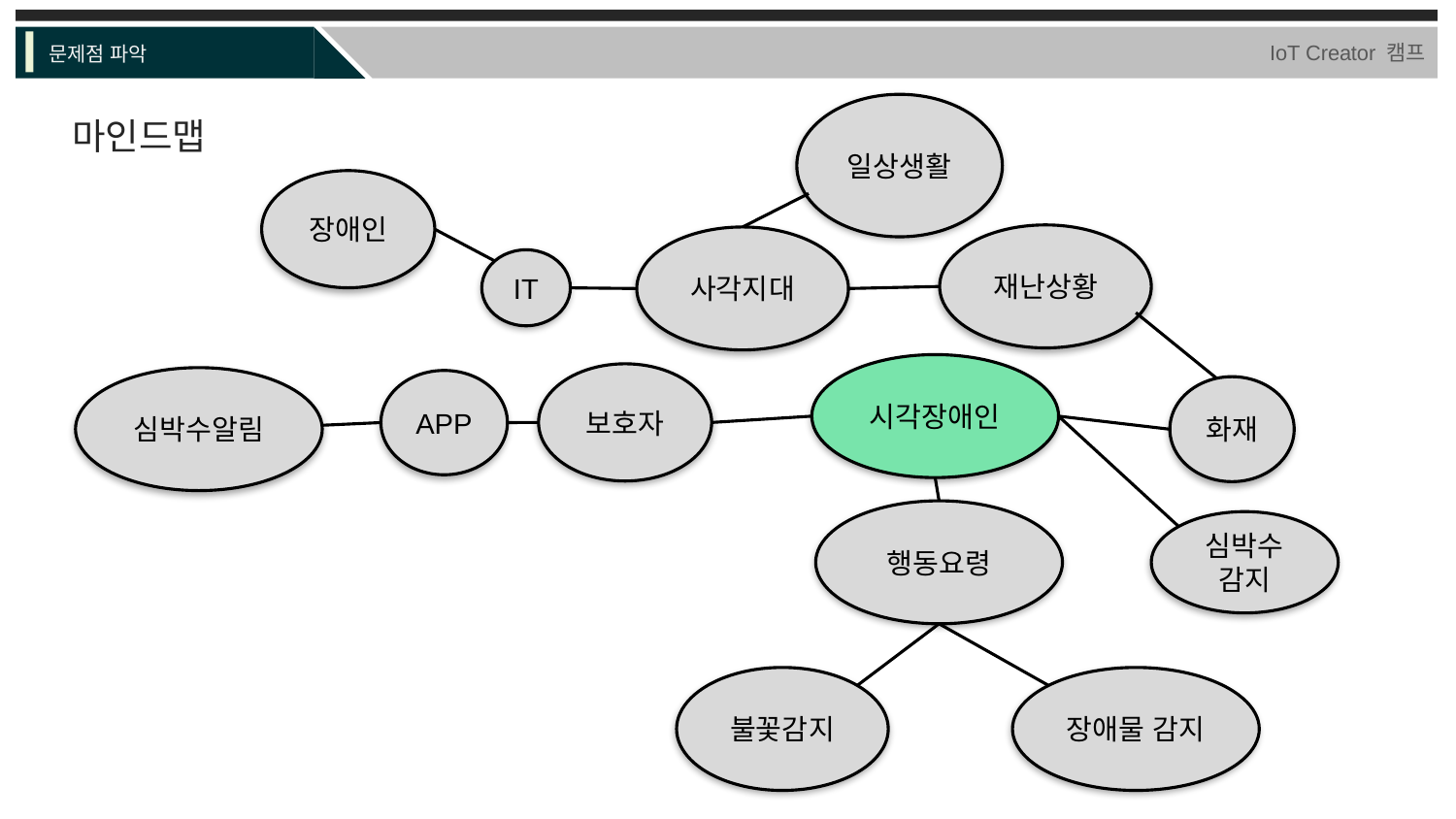

IoT Creator 캠프
문제점 파악
일상생활
마인드맵
장애인
재난상황
사각지대
IT
시각장애인
보호자
심박수알림
APP
화재
행동요령
심박수 감지
불꽃감지
장애물 감지